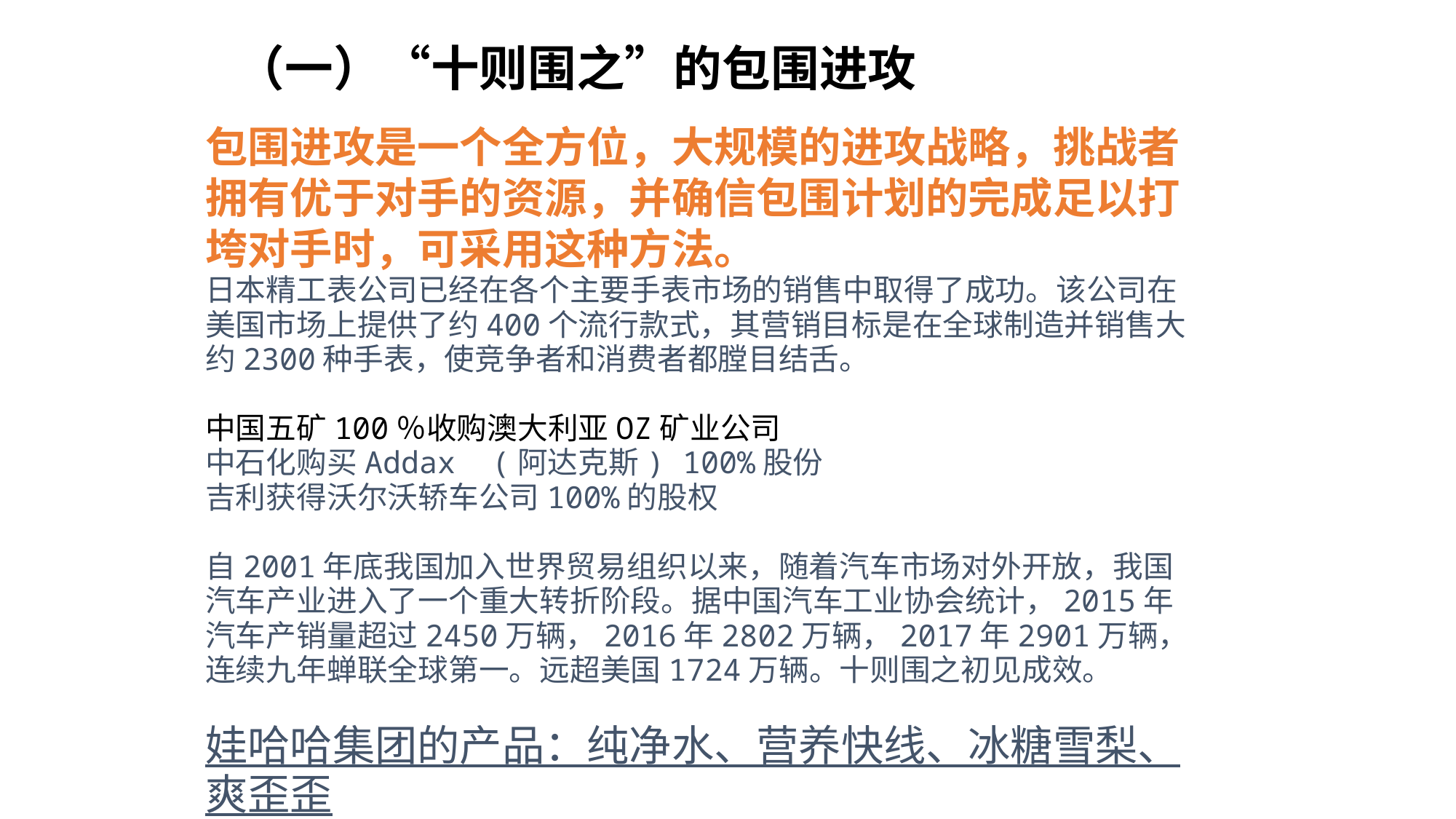

（一）“十则围之”的包围进攻
包围进攻是一个全方位，大规模的进攻战略，挑战者拥有优于对手的资源，并确信包围计划的完成足以打垮对手时，可采用这种方法。
日本精工表公司已经在各个主要手表市场的销售中取得了成功。该公司在美国市场上提供了约400个流行款式，其营销目标是在全球制造并销售大约2300种手表，使竞争者和消费者都膛目结舌。

中国五矿100％收购澳大利亚OZ矿业公司
中石化购买Addax  (阿达克斯) 100%股份
吉利获得沃尔沃轿车公司100%的股权

自2001年底我国加入世界贸易组织以来，随着汽车市场对外开放，我国汽车产业进入了一个重大转折阶段。据中国汽车工业协会统计，2015年汽车产销量超过2450万辆，2016年2802万辆，2017年2901万辆，连续九年蝉联全球第一。远超美国1724万辆。十则围之初见成效。

娃哈哈集团的产品：纯净水、营养快线、冰糖雪梨、爽歪歪